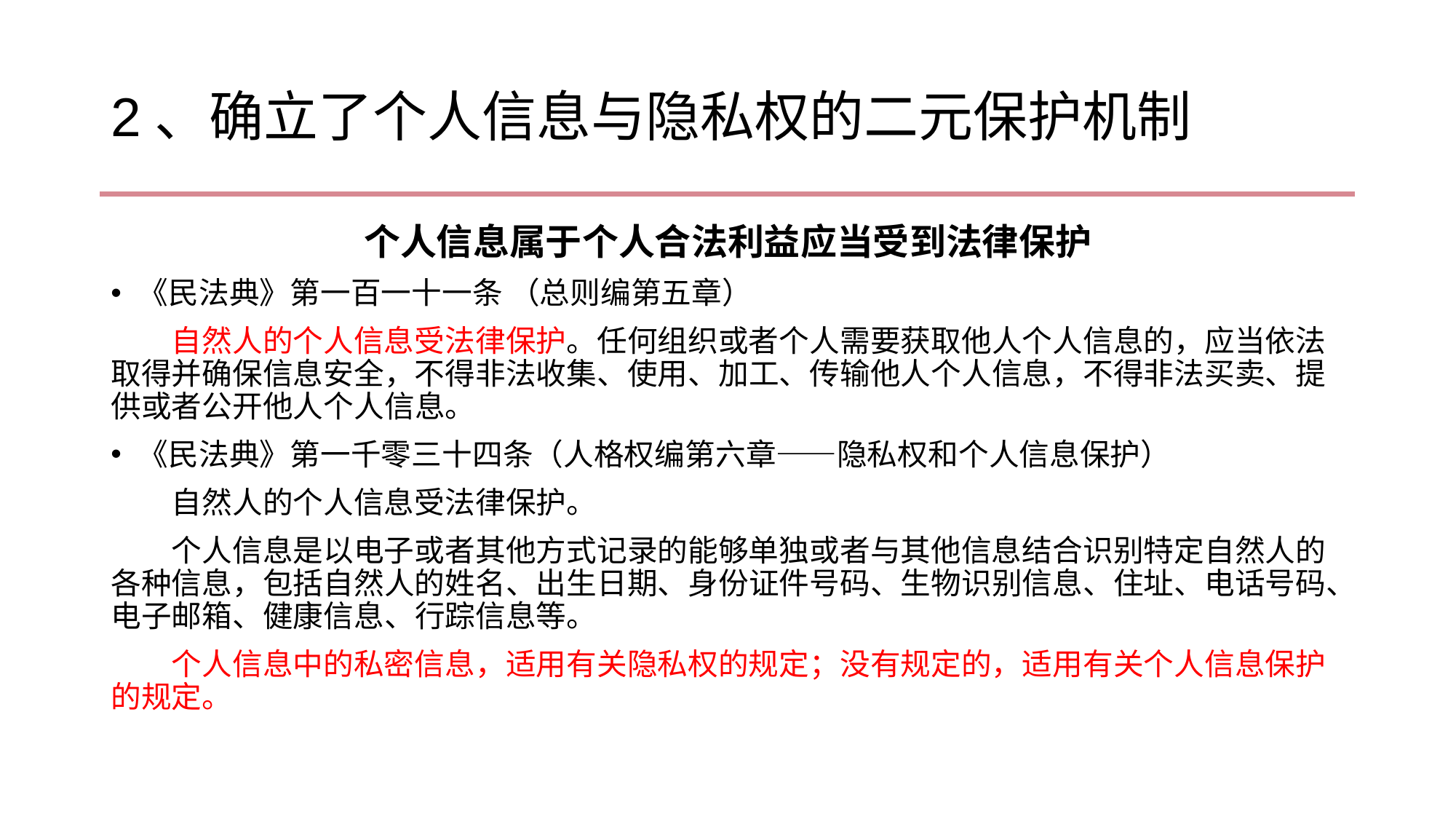

# 2、确立了个人信息与隐私权的二元保护机制
个人信息属于个人合法利益应当受到法律保护
《民法典》第一百一十一条 （总则编第五章）
自然人的个人信息受法律保护。任何组织或者个人需要获取他人个人信息的，应当依法取得并确保信息安全，不得非法收集、使用、加工、传输他人个人信息，不得非法买卖、提供或者公开他人个人信息。
《民法典》第一千零三十四条（人格权编第六章——隐私权和个人信息保护）
自然人的个人信息受法律保护。
个人信息是以电子或者其他方式记录的能够单独或者与其他信息结合识别特定自然人的各种信息，包括自然人的姓名、出生日期、身份证件号码、生物识别信息、住址、电话号码、电子邮箱、健康信息、行踪信息等。
个人信息中的私密信息，适用有关隐私权的规定；没有规定的，适用有关个人信息保护的规定。